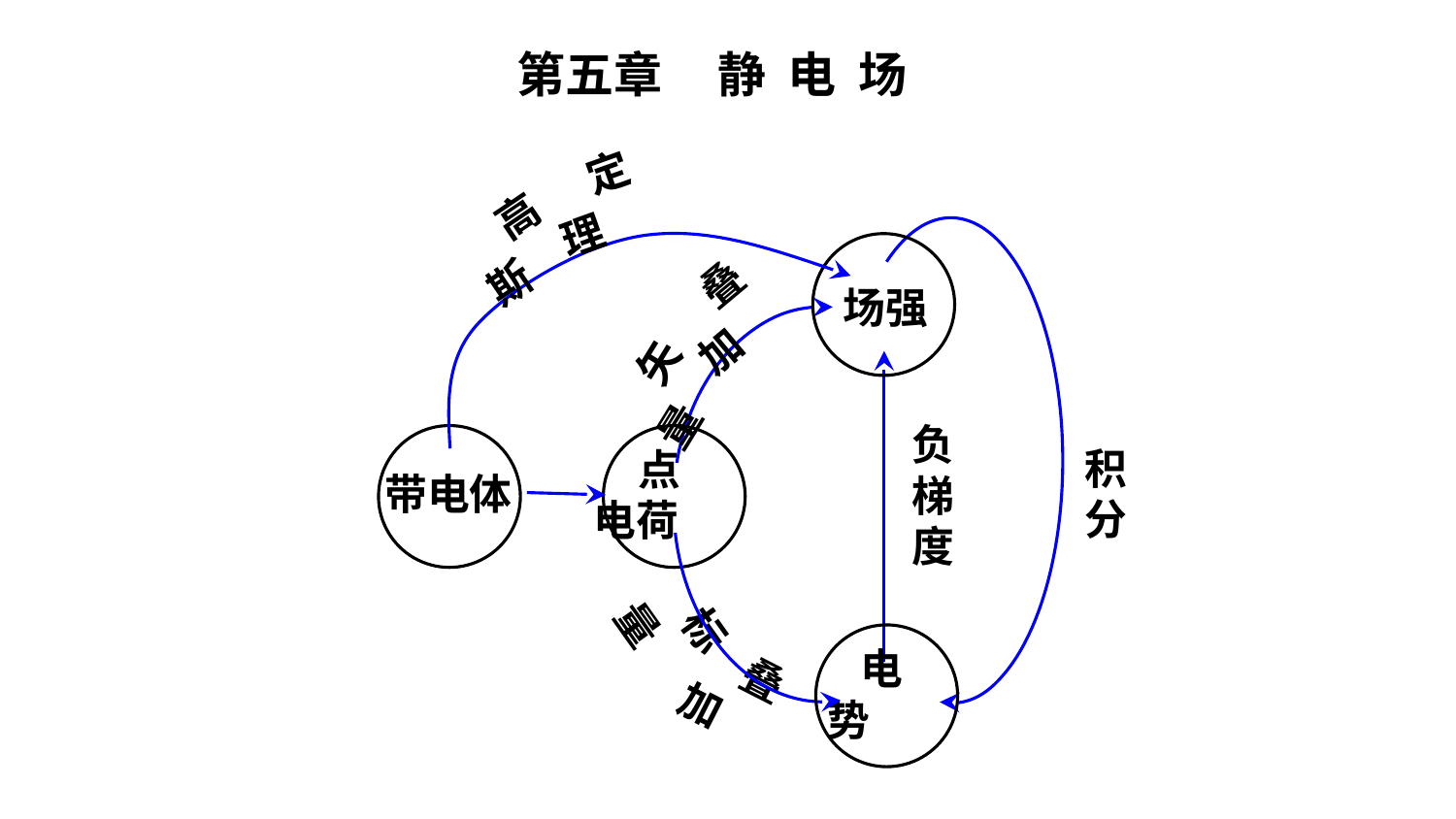

第五章     静  电  场
定理
高斯

积
分

场强
叠加
矢量

标量
叠加

电势
负
梯
度

带电体

点电荷